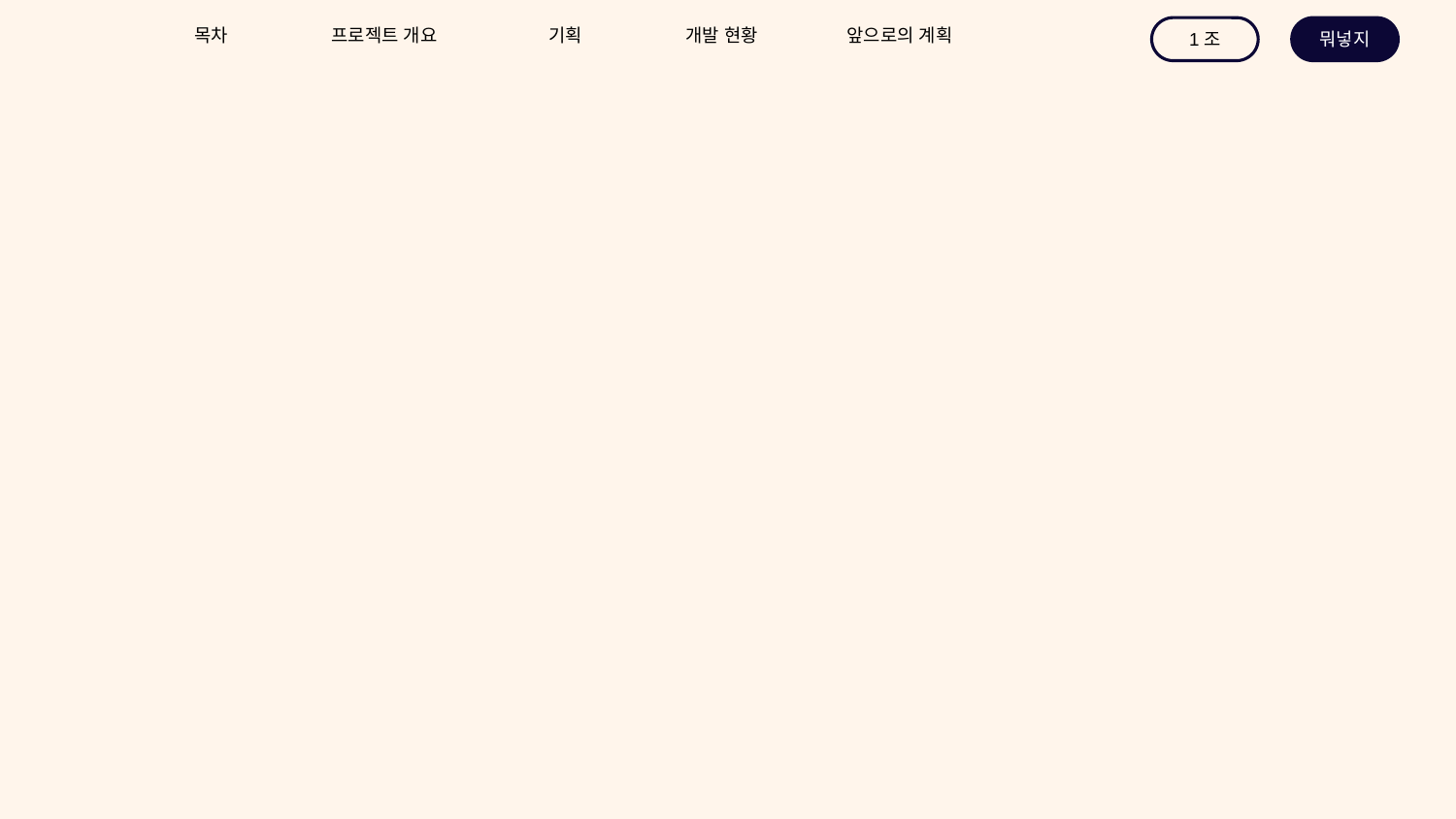

목차
프로젝트 개요
기획
개발 현황
앞으로의 계획
1조
뭐넣지